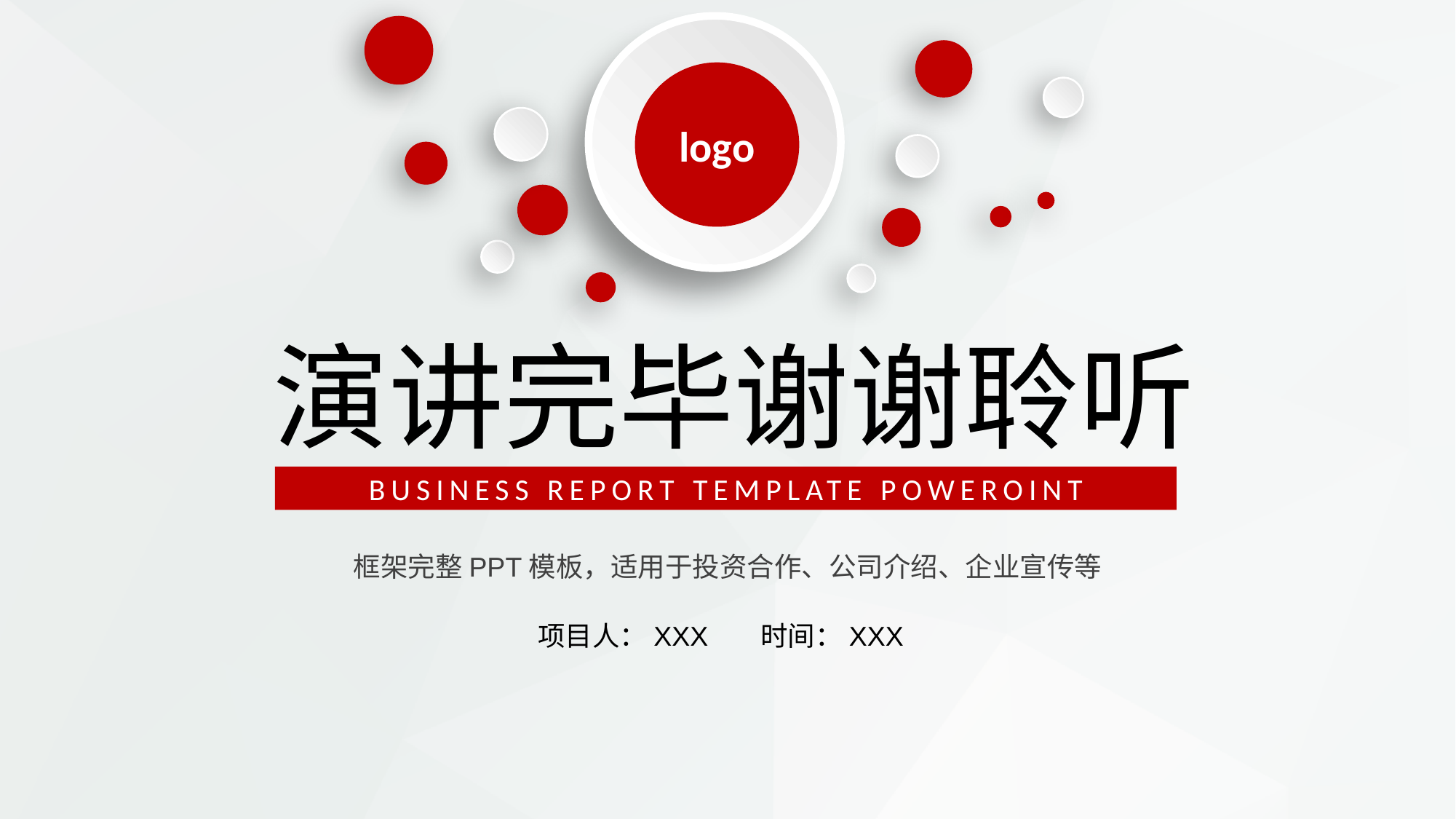

logo

演讲完毕谢谢聆听
BUSINESS REPORT TEMPLATE POWEROINT
框架完整PPT模板，适用于投资合作、公司介绍、企业宣传等
项目人：XXX      时间：XXX